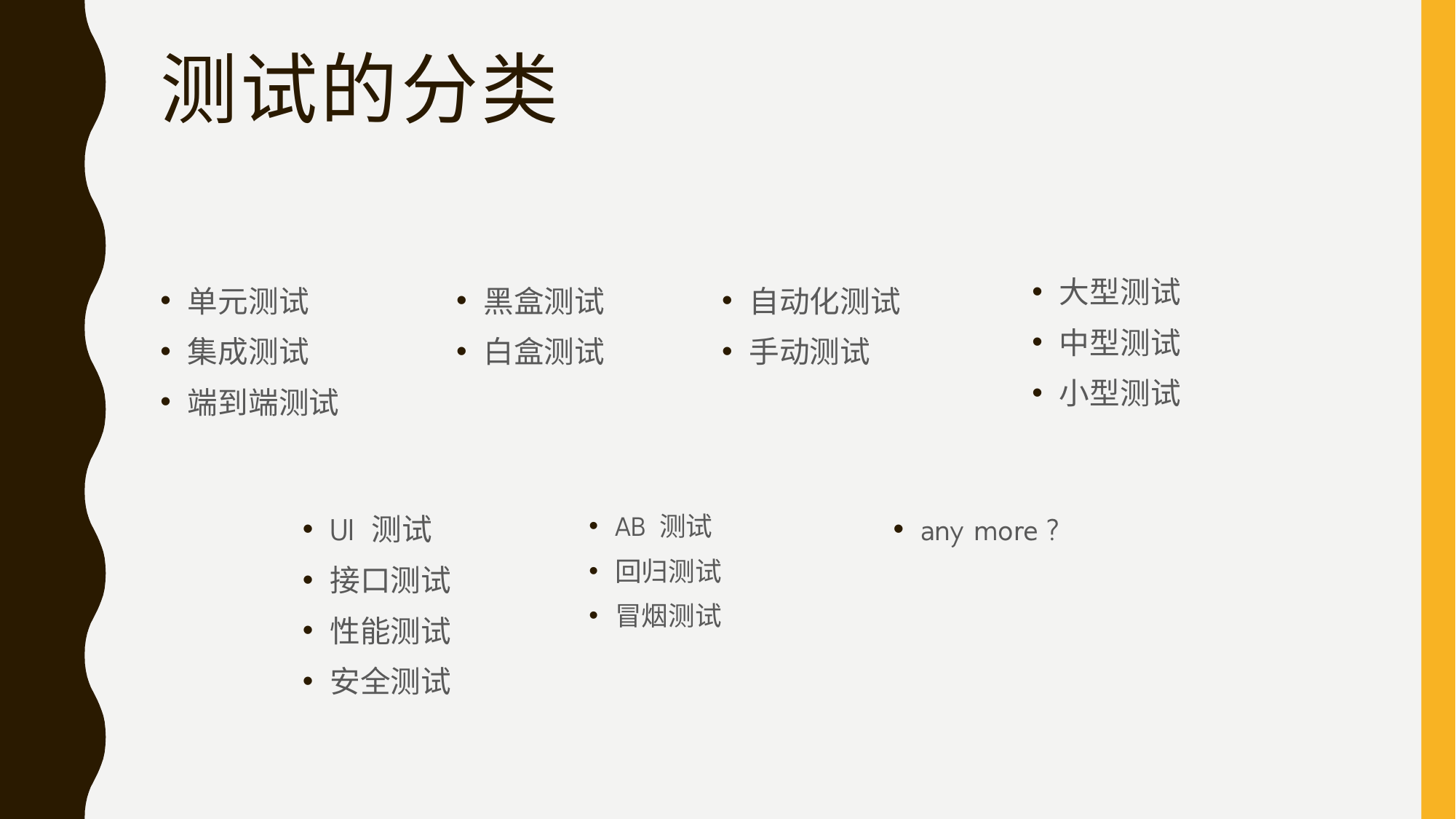

# 测试的分类
大型测试
中型测试
小型测试
单元测试
集成测试
端到端测试

黑盒测试
白盒测试
自动化测试
手动测试
AB 测试
回归测试
冒烟测试
any more ?
UI 测试
接口测试
性能测试
安全测试